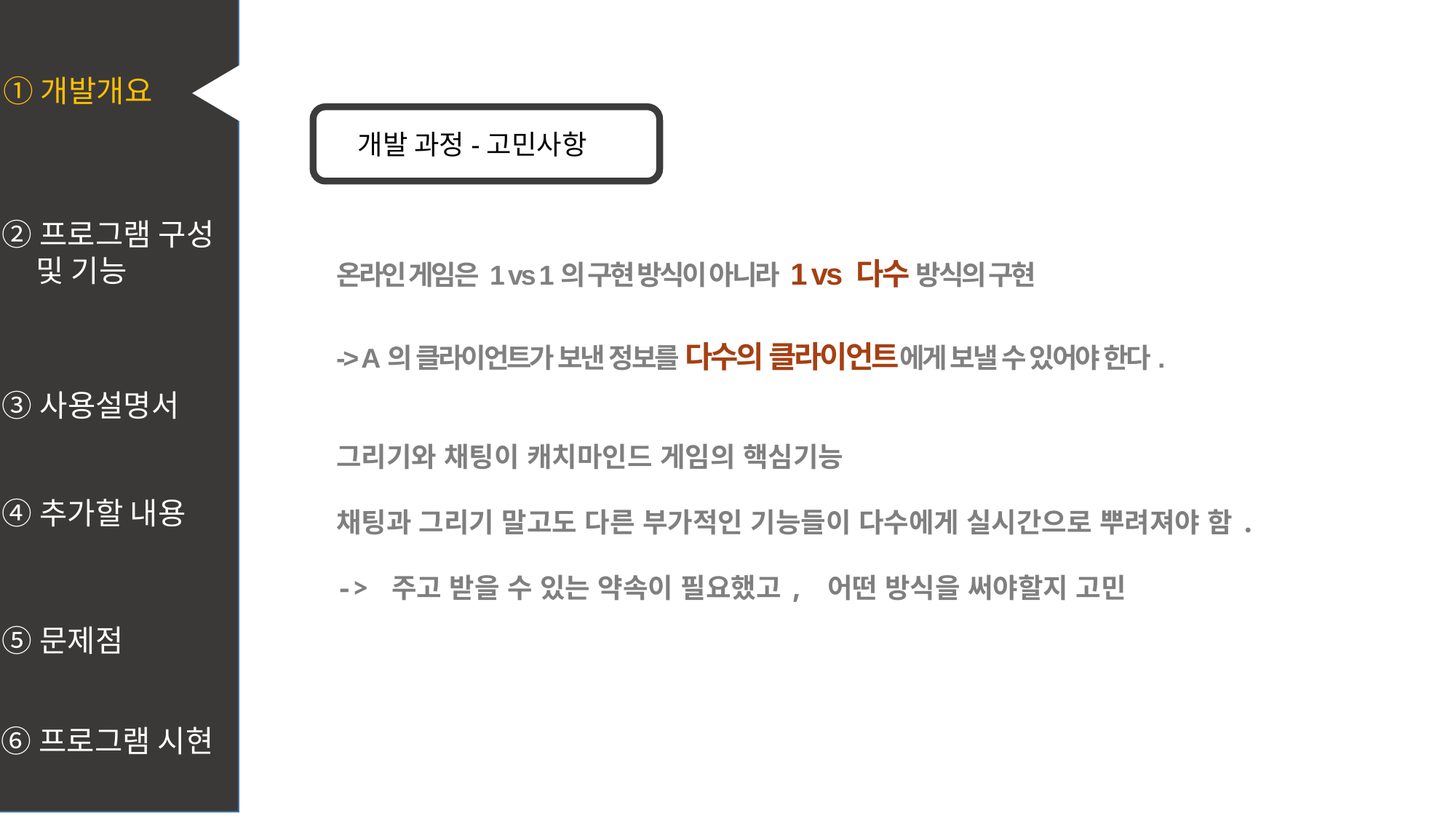

①개발개요

개발 과정-고민사항
②프로그램 구성
    및 기능

온라인 게임은 1 vs 1의 구현 방식이 아니라 1 vs 다수 방식의 구현

-> A의 클라이언트가 보낸 정보를 다수의 클라이언트에게 보낼 수 있어야 한다.

그리기와 채팅이 캐치마인드 게임의 핵심기능

채팅과 그리기 말고도 다른 부가적인 기능들이 다수에게 실시간으로 뿌려져야 함.

-> 주고 받을 수 있는 약속이 필요했고, 어떤 방식을 써야할지 고민

③사용설명서
④추가할 내용
⑤문제점
⑥프로그램 시현